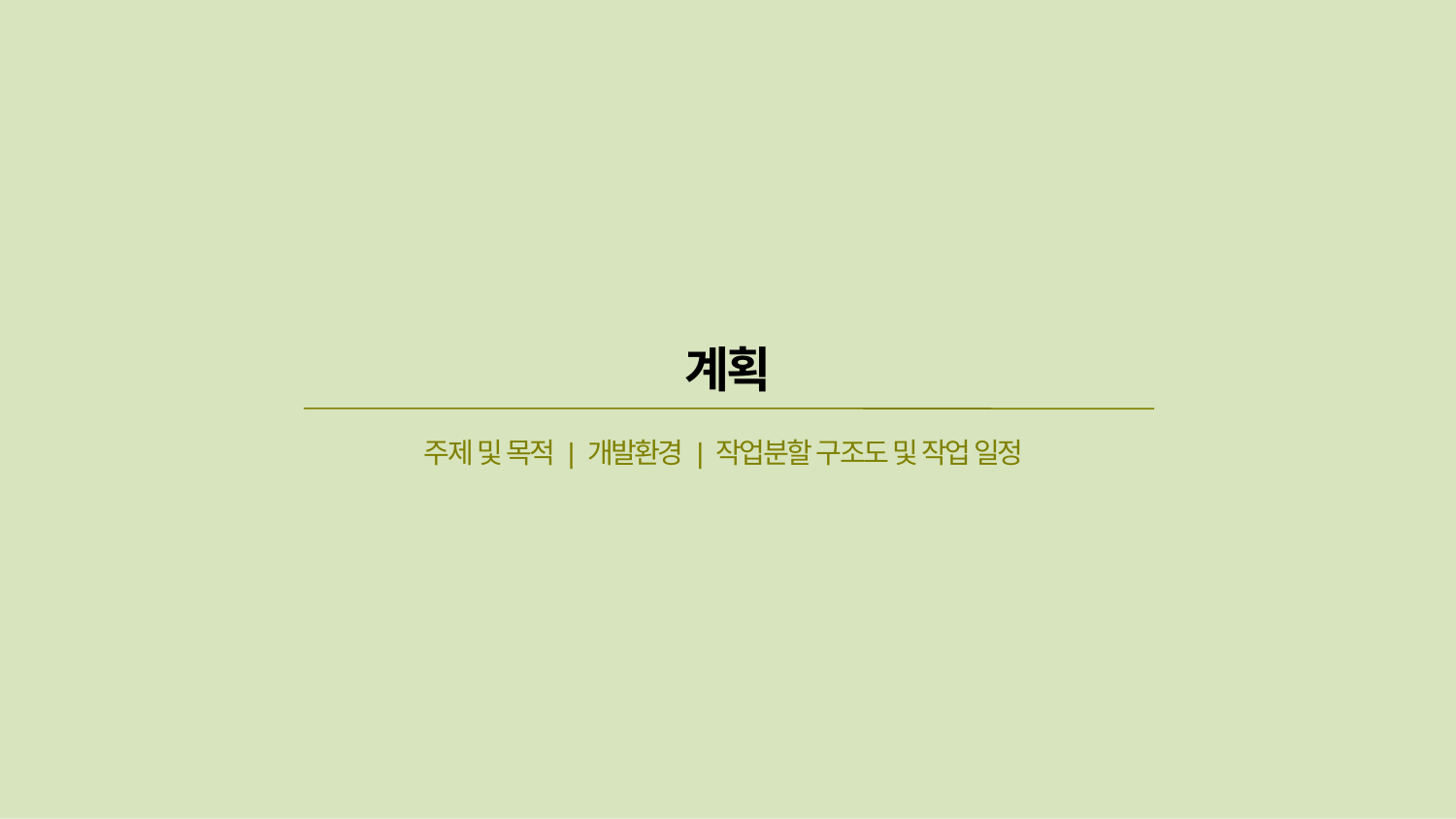

기준선(좌)

기준선(상)
계획
주제 및 목적 | 개발환경 | 작업분할 구조도 및 작업 일정
기준선(하)